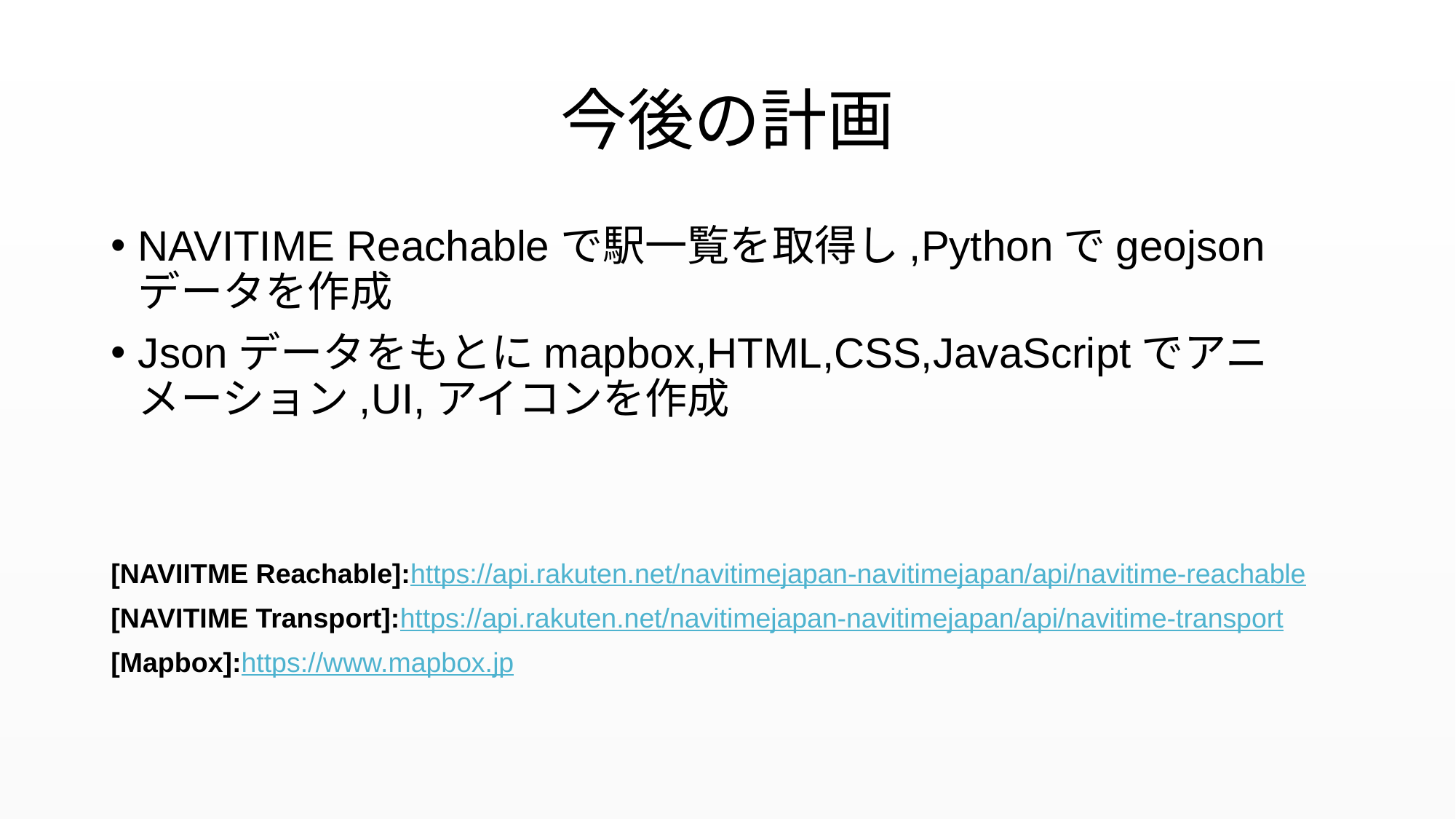

# 今後の計画
NAVITIME Reachableで駅一覧を取得し,Pythonでgeojsonデータを作成
Jsonデータをもとにmapbox,HTML,CSS,JavaScriptでアニメーション,UI,アイコンを作成

[NAVIITME Reachable]:https://api.rakuten.net/navitimejapan-navitimejapan/api/navitime-reachable
[NAVITIME Transport]:https://api.rakuten.net/navitimejapan-navitimejapan/api/navitime-transport
[Mapbox]:https://www.mapbox.jp